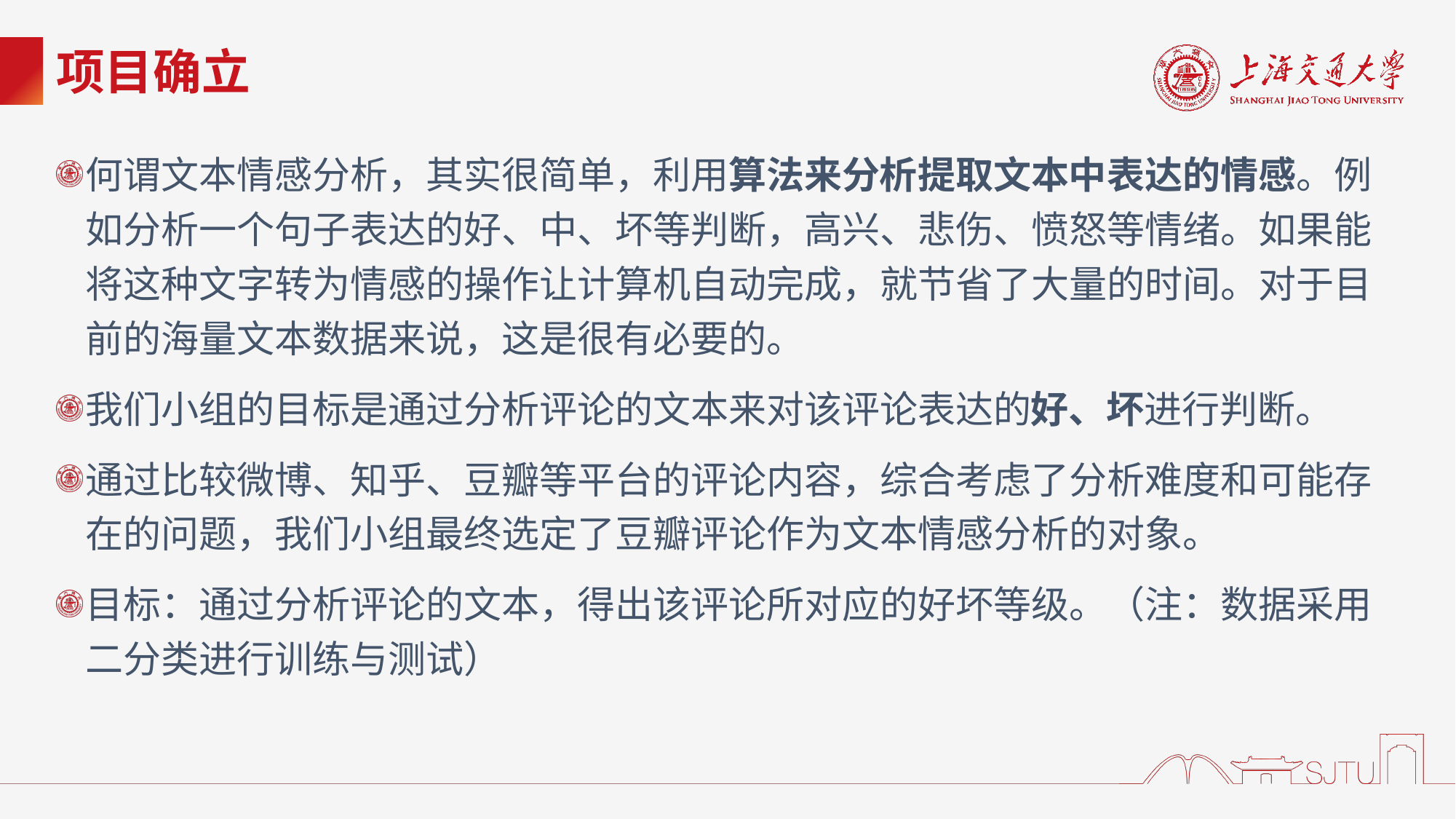

# 项目确立
何谓文本情感分析，其实很简单，利用算法来分析提取文本中表达的情感。例如分析一个句子表达的好、中、坏等判断，高兴、悲伤、愤怒等情绪。如果能将这种文字转为情感的操作让计算机自动完成，就节省了大量的时间。对于目前的海量文本数据来说，这是很有必要的。
我们小组的目标是通过分析评论的文本来对该评论表达的好、坏进行判断。
通过比较微博、知乎、豆瓣等平台的评论内容，综合考虑了分析难度和可能存在的问题，我们小组最终选定了豆瓣评论作为文本情感分析的对象。
目标：通过分析评论的文本，得出该评论所对应的好坏等级。（注：数据采用二分类进行训练与测试）